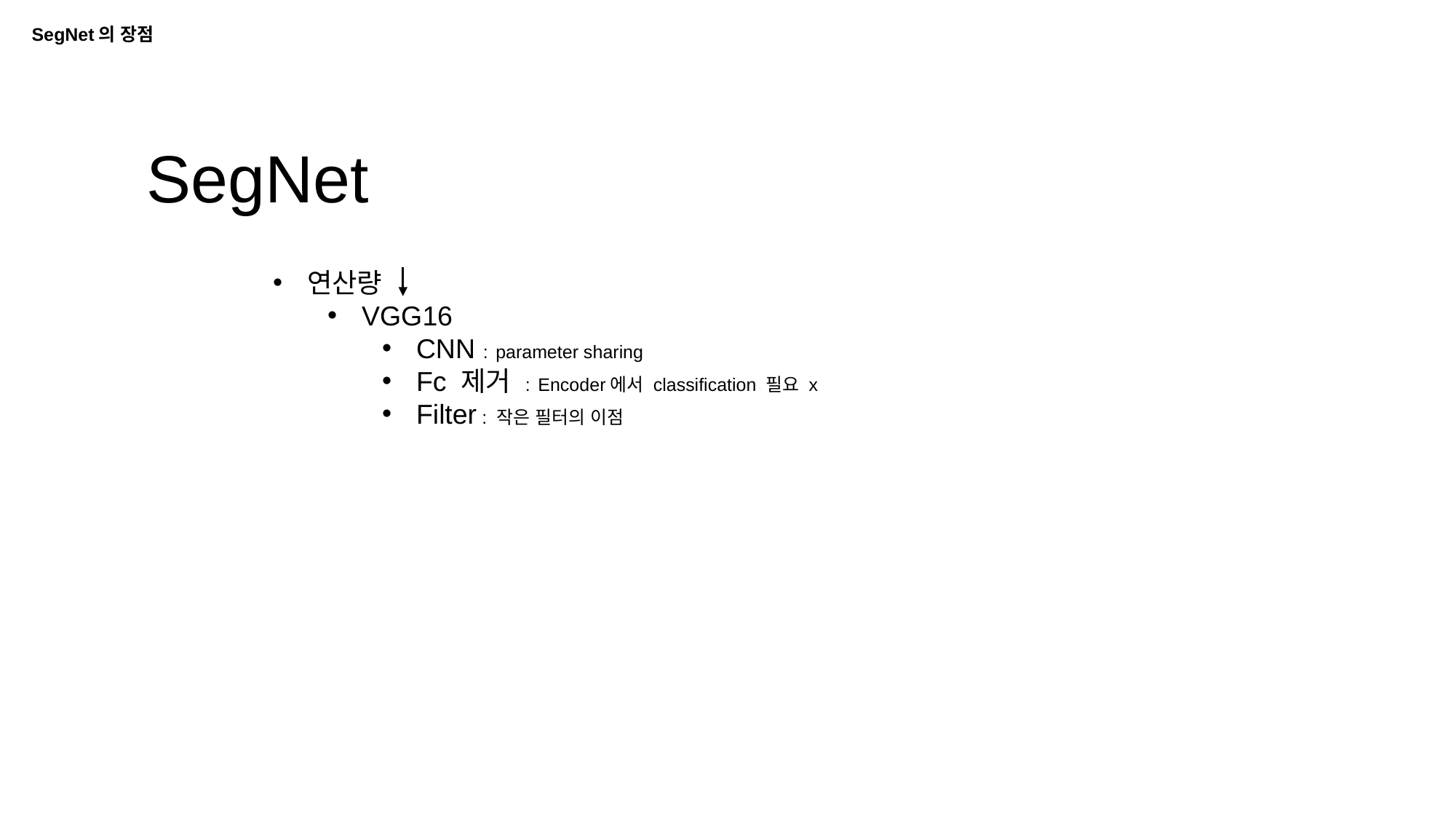

SegNet의 장점
SegNet
연산량
VGG16
CNN : parameter sharing
Fc 제거 : Encoder에서 classification 필요 x
Filter : 작은 필터의 이점